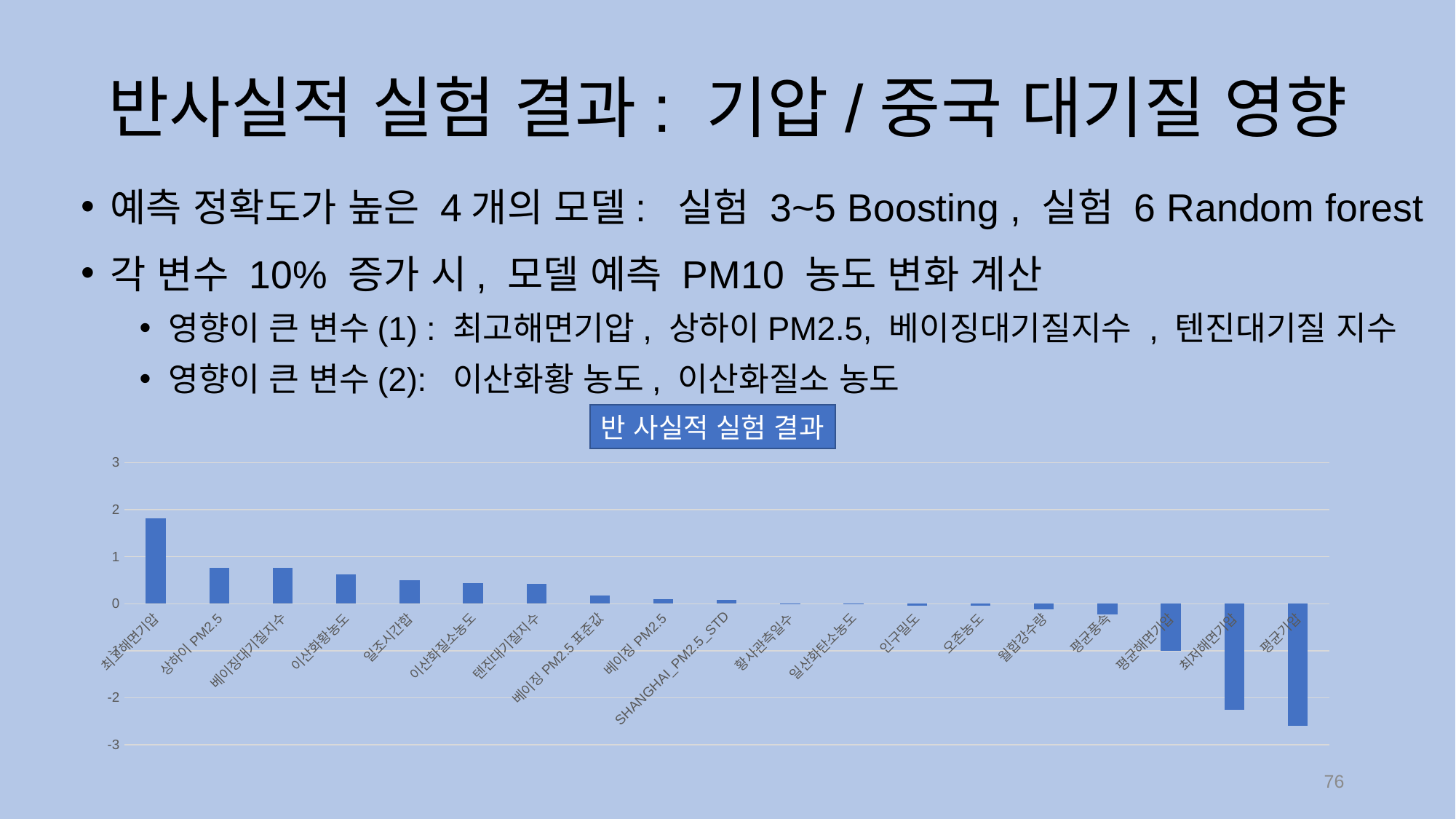

반사실적 실험 결과: 기압/중국 대기질 영향
예측 정확도가 높은 4개의 모델:  실험 3~5 Boosting , 실험 6 Random forest
각 변수 10% 증가 시, 모델 예측 PM10 농도 변화 계산
영향이 큰 변수(1) : 최고해면기압, 상하이PM2.5, 베이징대기질지수 , 텐진대기질 지수
영향이 큰 변수(2):  이산화황 농도, 이산화질소 농도

반 사실적 실험 결과

### Chart

| Category | 10% 증가 |
|---|---|
| 최고해면기압 | 1.818 |
| 상하이PM2.5 | 0.759 |
| 베이징대기질지수 | 0.759 |
| 이산화황농도 | 0.63 |
| 일조시간합 | 0.501 |
| 이산화질소농도 | 0.431 |
| 텐진대기질지수 | 0.419 |
| 베이징PM2.5표준값 | 0.18 |
| 베이징PM2.5 | 0.093 |
| SHANGHAI_PM2.5_STD | 0.089 |
| 황사관측일수 | -0.001 |
| 일산화탄소농도 | -0.003 |
| 인구밀도 | -0.036 |
| 오존농도 | -0.043 |
| 월합강수량 | -0.123 |
| 평균풍속 | -0.221 |
| 평균해면기압 | -0.994 |
| 최저해면기압 | -2.257 |
| 평균기압 | -2.602 |
76